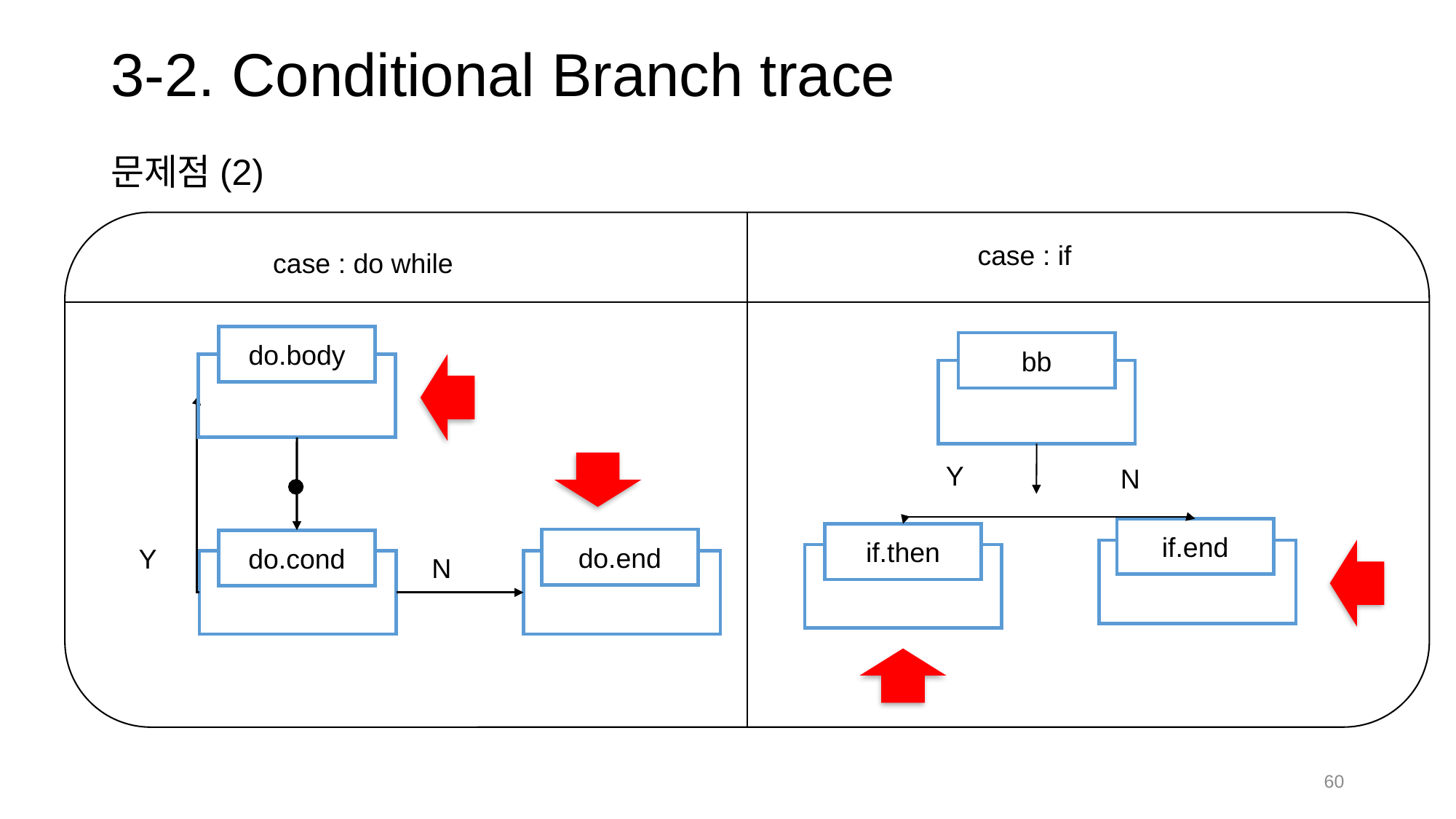

# 3-2. Conditional Branch trace
문제점(2)

case : if
case : do while
do.body

do.end
do.cond
Y
N

bb

Y
N
if.end
if.then

60